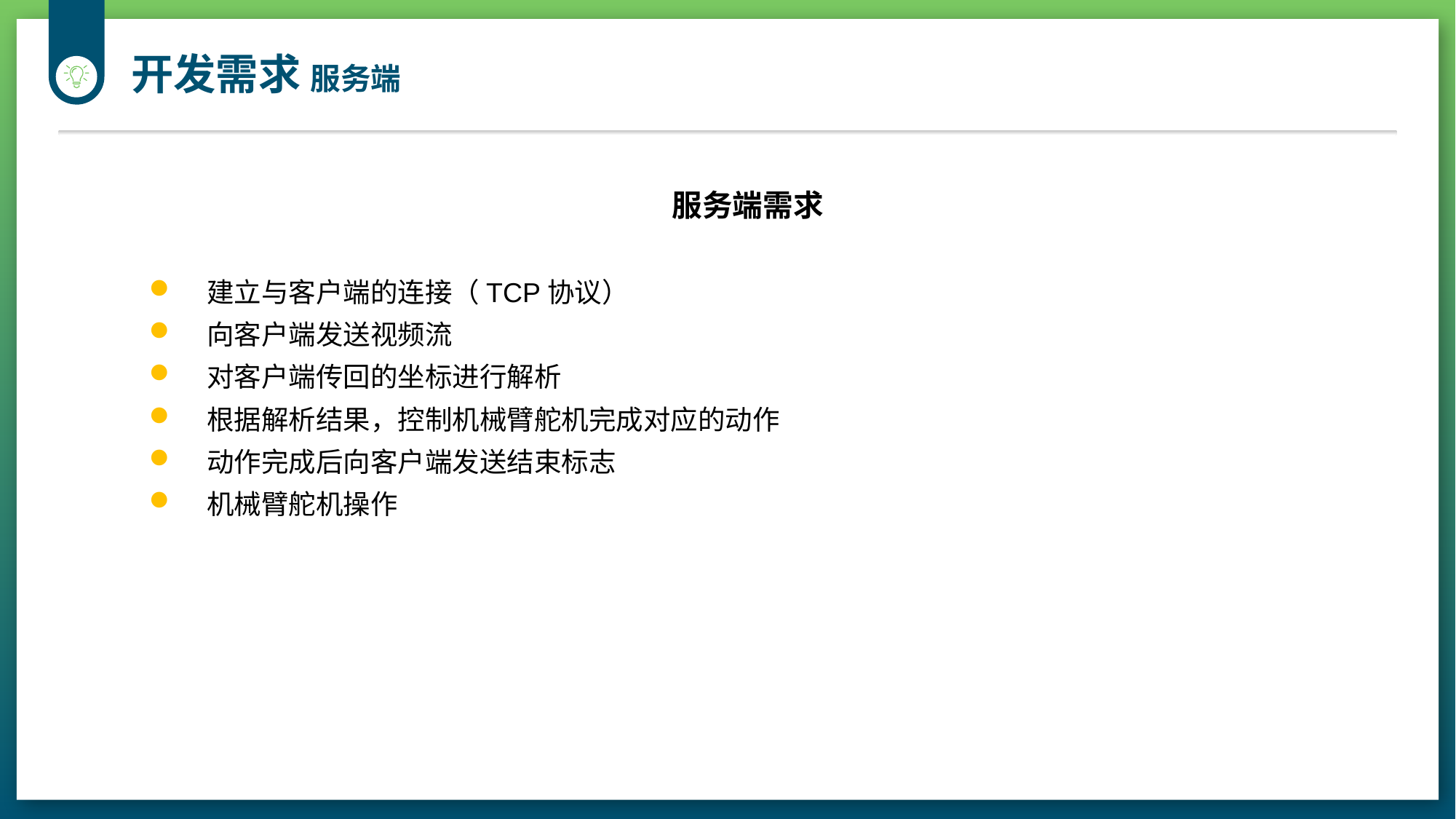

开发需求 服务端

服务端需求

建立与客户端的连接（TCP协议）
向客户端发送视频流
对客户端传回的坐标进行解析
根据解析结果，控制机械臂舵机完成对应的动作
动作完成后向客户端发送结束标志
机械臂舵机操作